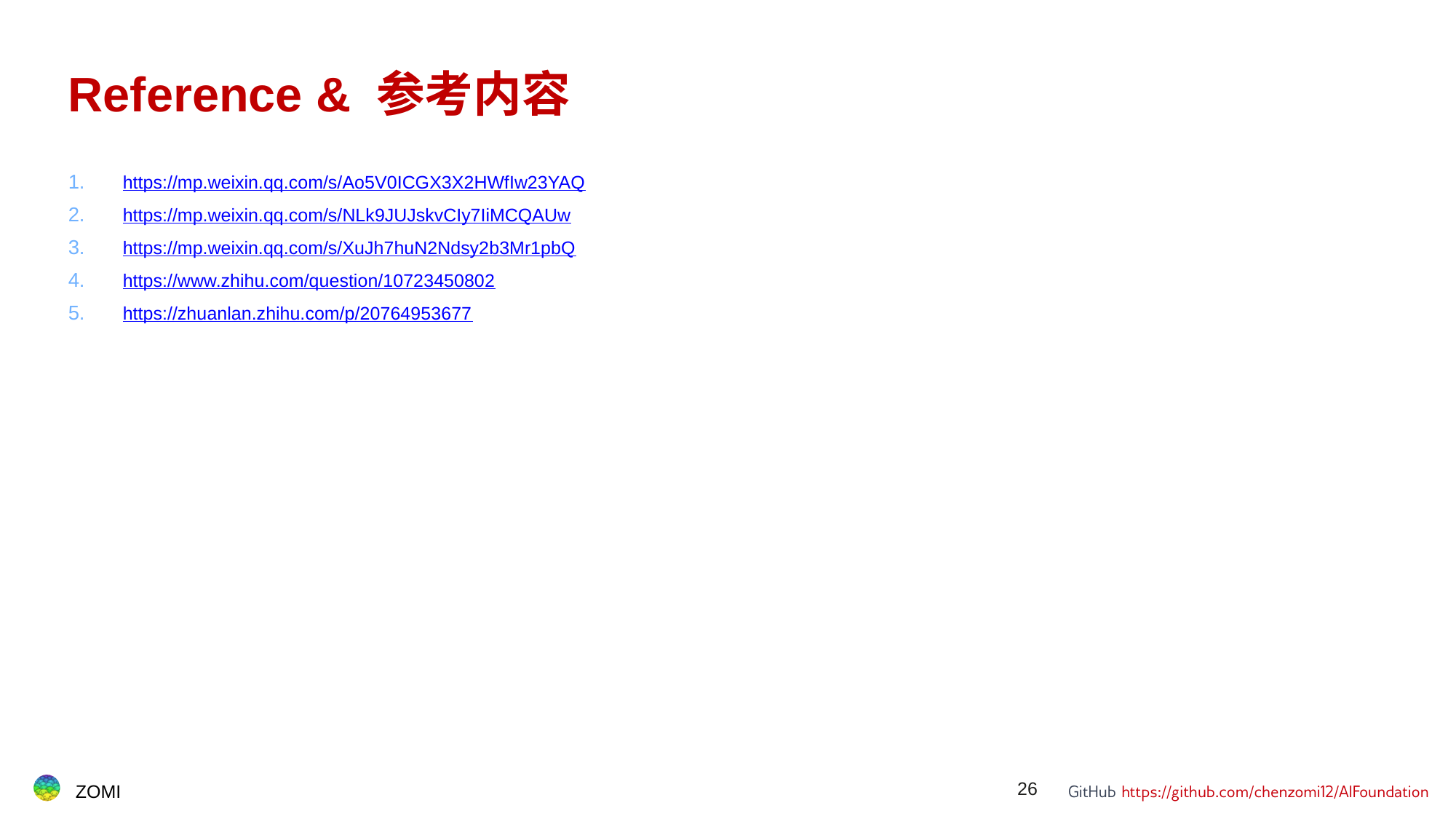

# Reference & 参考内容
https://mp.weixin.qq.com/s/Ao5V0ICGX3X2HWfIw23YAQ
https://mp.weixin.qq.com/s/NLk9JUJskvCIy7IiMCQAUw
https://mp.weixin.qq.com/s/XuJh7huN2Ndsy2b3Mr1pbQ
https://www.zhihu.com/question/10723450802
https://zhuanlan.zhihu.com/p/20764953677